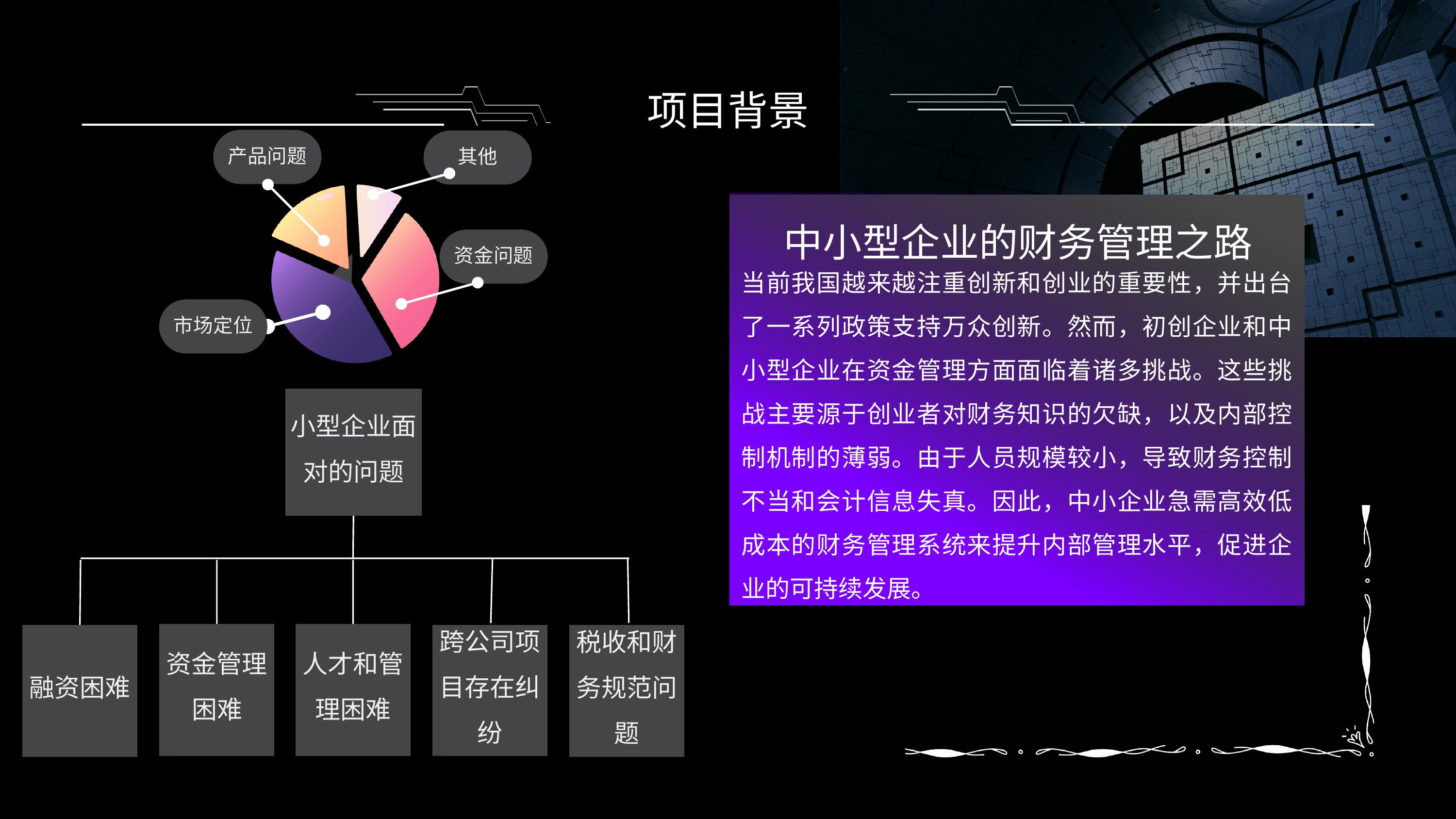

项目背景

产品问题

其他

资金问题

市场定位

中小型企业的财务管理之路
当前我国越来越注重创新和创业的重要性，并出台了一系列政策支持万众创新。然而，初创企业和中小型企业在资金管理方面面临着诸多挑战。这些挑战主要源于创业者对财务知识的欠缺，以及内部控制机制的薄弱。由于人员规模较小，导致财务控制不当和会计信息失真。因此，中小企业急需高效低成本的财务管理系统来提升内部管理水平，促进企业的可持续发展。

小型企业面对的问题

资金管理困难

人才和管理困难

融资困难

跨公司项目存在纠纷

税收和财务规范问题